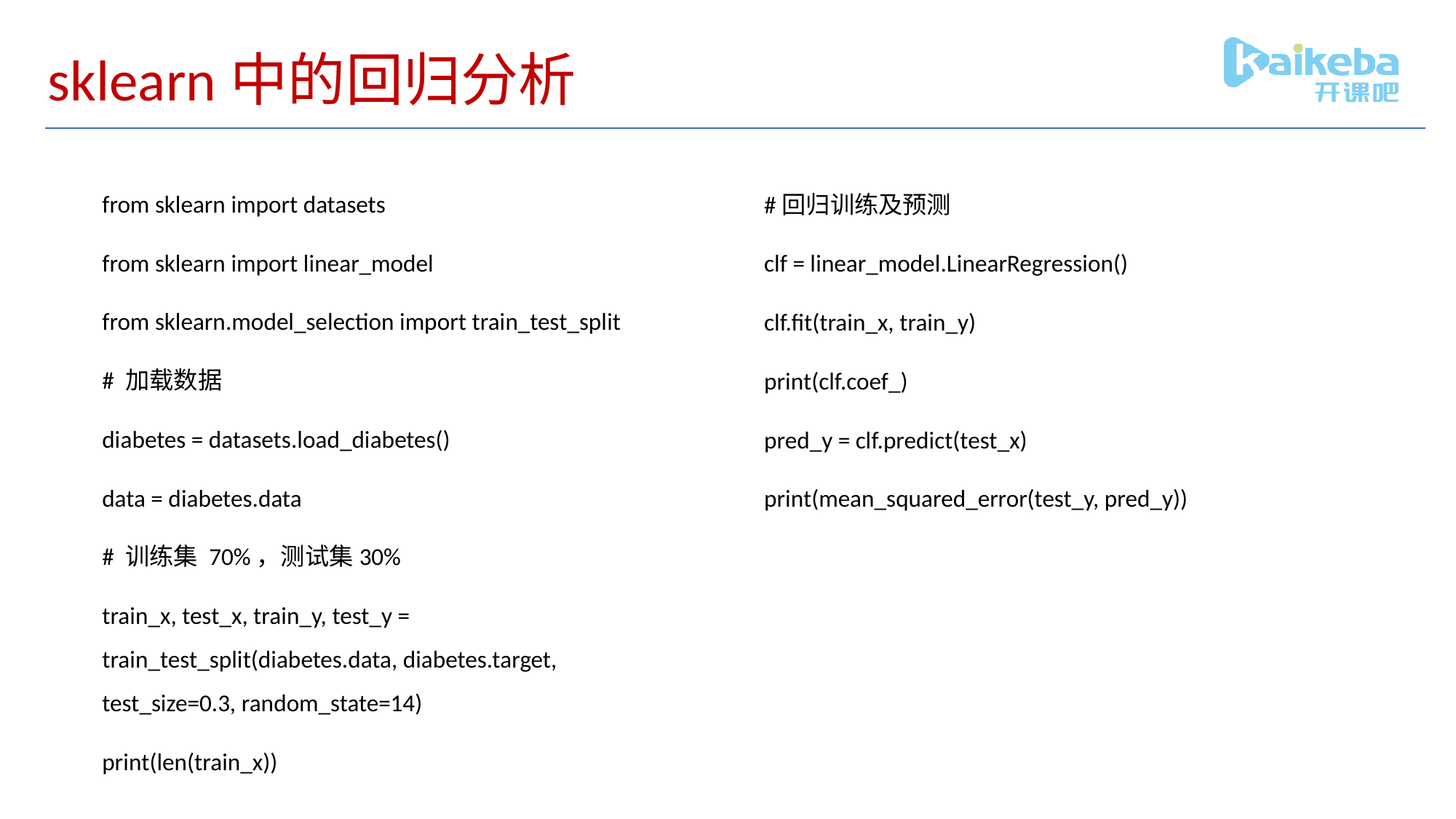

# sklearn中的回归分析
from sklearn import datasets
from sklearn import linear_model
from sklearn.model_selection import train_test_split
# 加载数据
diabetes = datasets.load_diabetes()
data = diabetes.data
# 训练集 70%，测试集30%
train_x, test_x, train_y, test_y = train_test_split(diabetes.data, diabetes.target, test_size=0.3, random_state=14)
print(len(train_x))
#回归训练及预测
clf = linear_model.LinearRegression()
clf.fit(train_x, train_y)
print(clf.coef_)
pred_y = clf.predict(test_x)
print(mean_squared_error(test_y, pred_y))